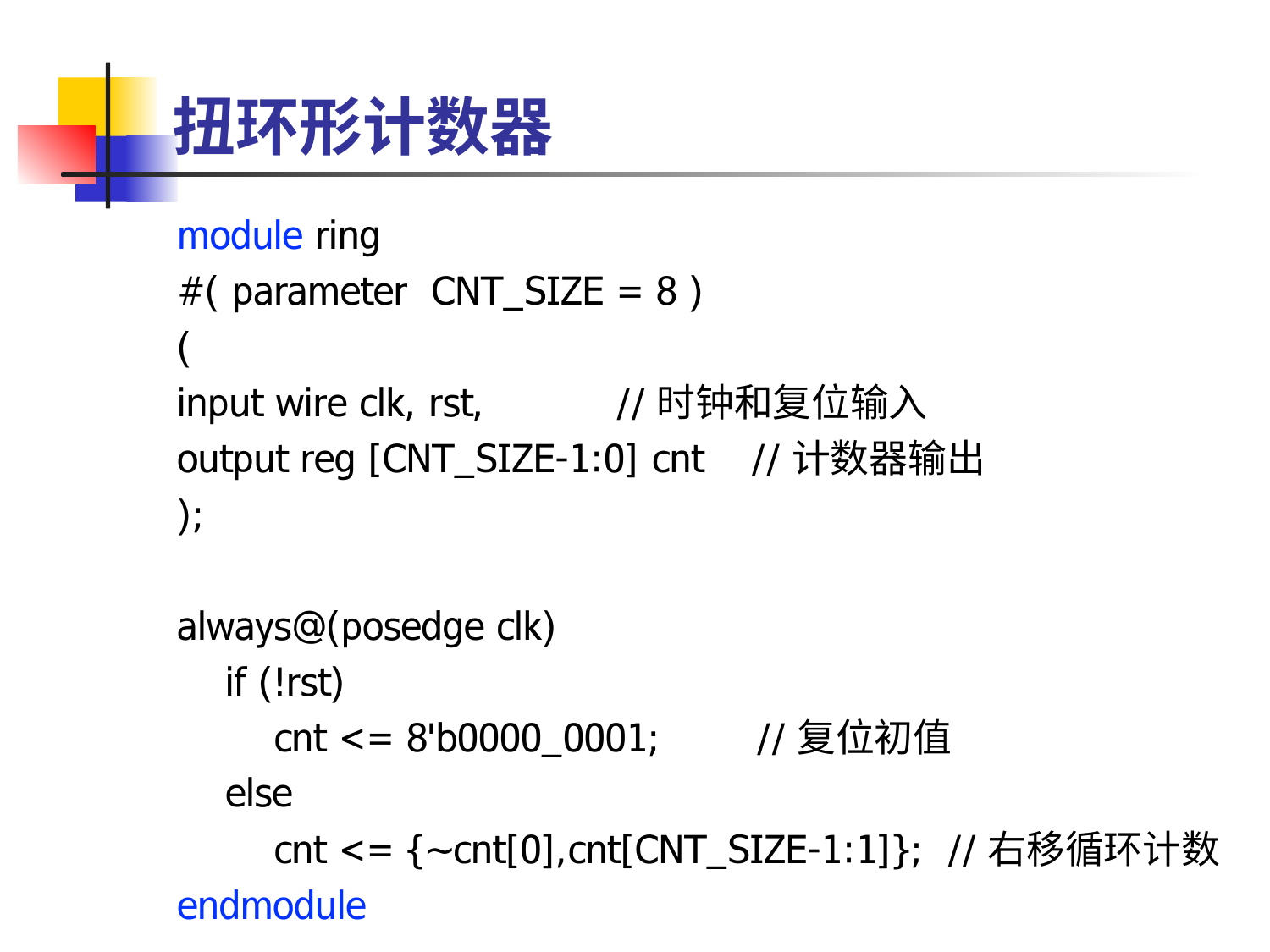

# 扭环形计数器
module ring
#( parameter  CNT_SIZE = 8 )
(
input wire clk, rst,           //时钟和复位输入
output reg [CNT_SIZE-1:0] cnt    //计数器输出
);

always@(posedge clk)
    if (!rst)
        cnt <= 8'b0000_0001;        //复位初值
    else
        cnt <= {~cnt[0],cnt[CNT_SIZE-1:1]};  //右移循环计数
endmodule